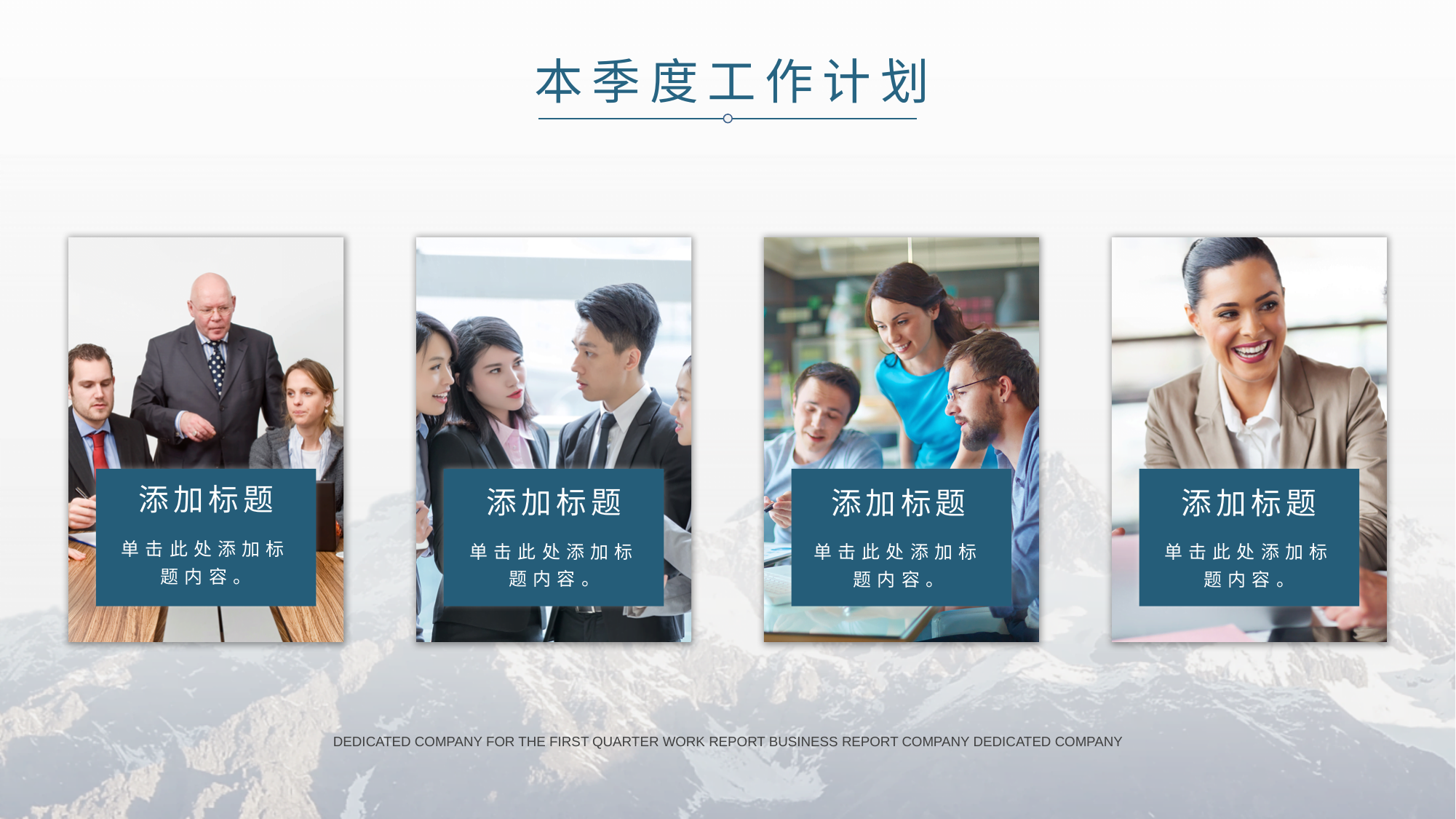

本季度工作计划

添加标题
单击此处添加标题内容。

添加标题
单击此处添加标题内容。

添加标题
单击此处添加标题内容。

添加标题
单击此处添加标题内容。
DEDICATED COMPANY FOR THE FIRST QUARTER WORK REPORT BUSINESS REPORT COMPANY DEDICATED COMPANY